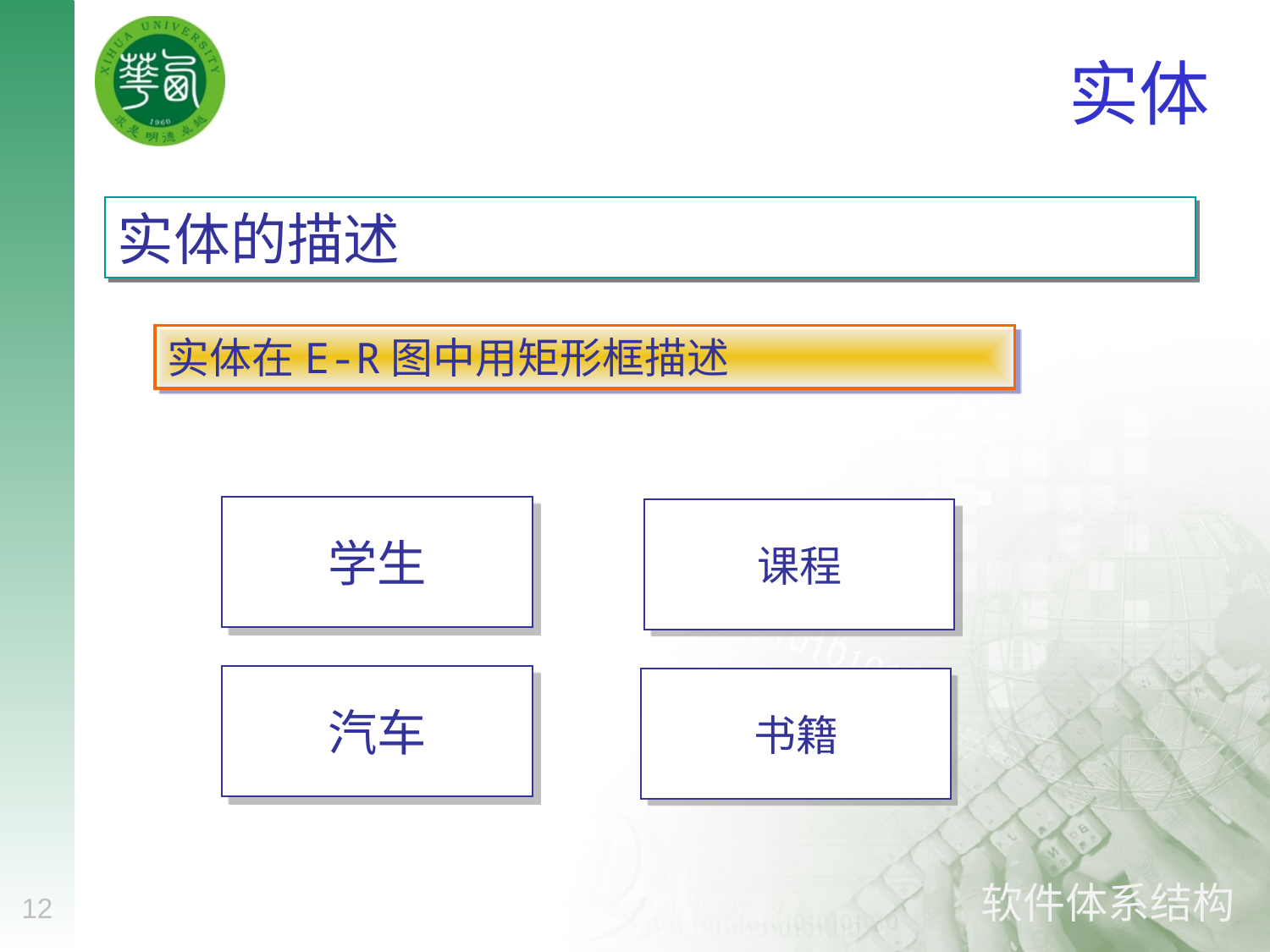

# 实体
实体的描述
实体在E-R图中用矩形框描述
学生
课程
汽车
书籍
12